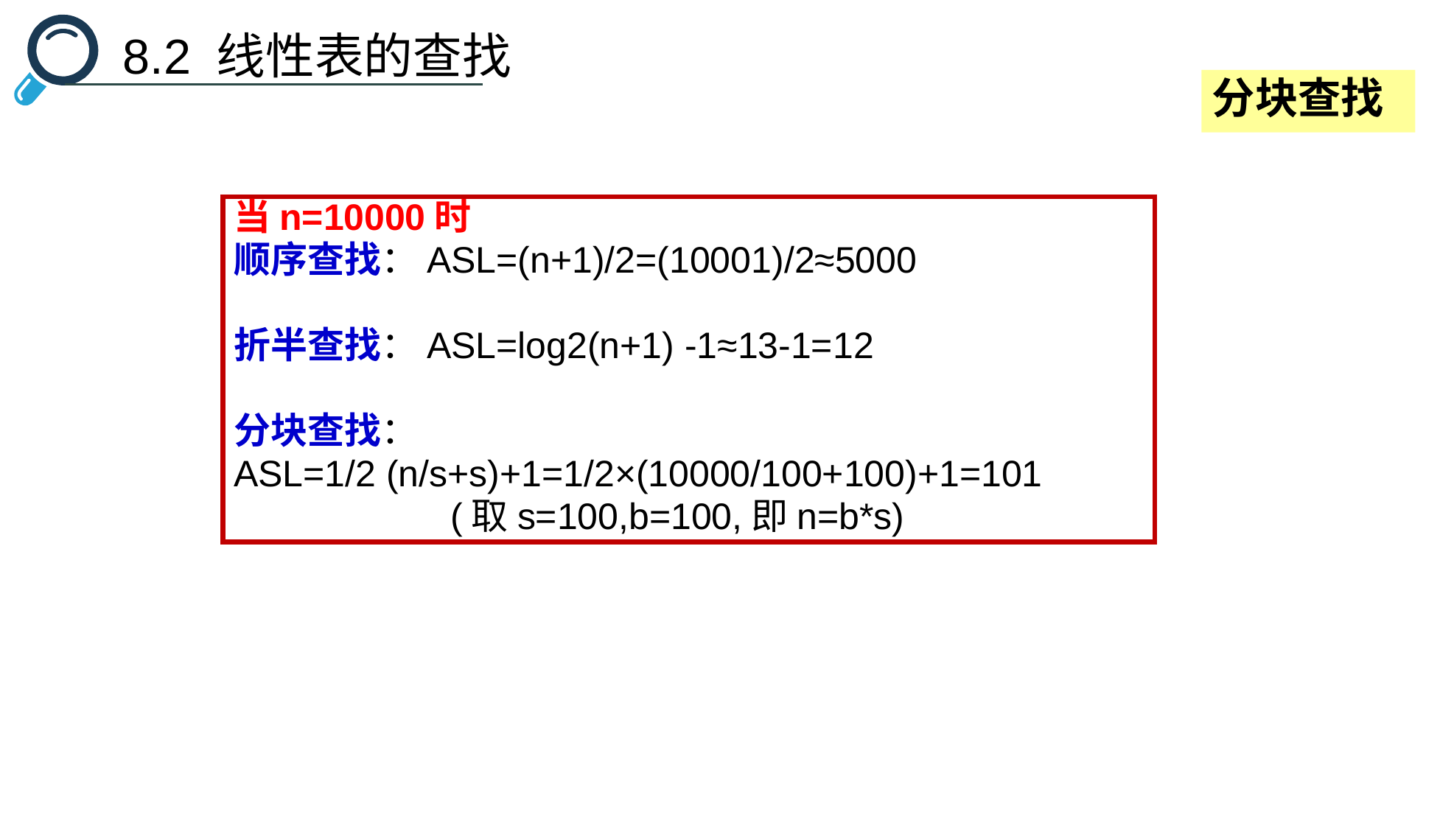

8.2 线性表的查找
分块查找
当n=10000时
顺序查找：ASL=(n+1)/2=(10001)/2≈5000

折半查找：ASL=log2(n+1) -1≈13-1=12

分块查找：
ASL=1/2 (n/s+s)+1=1/2×(10000/100+100)+1=101
                     (取s=100,b=100,即n=b*s)